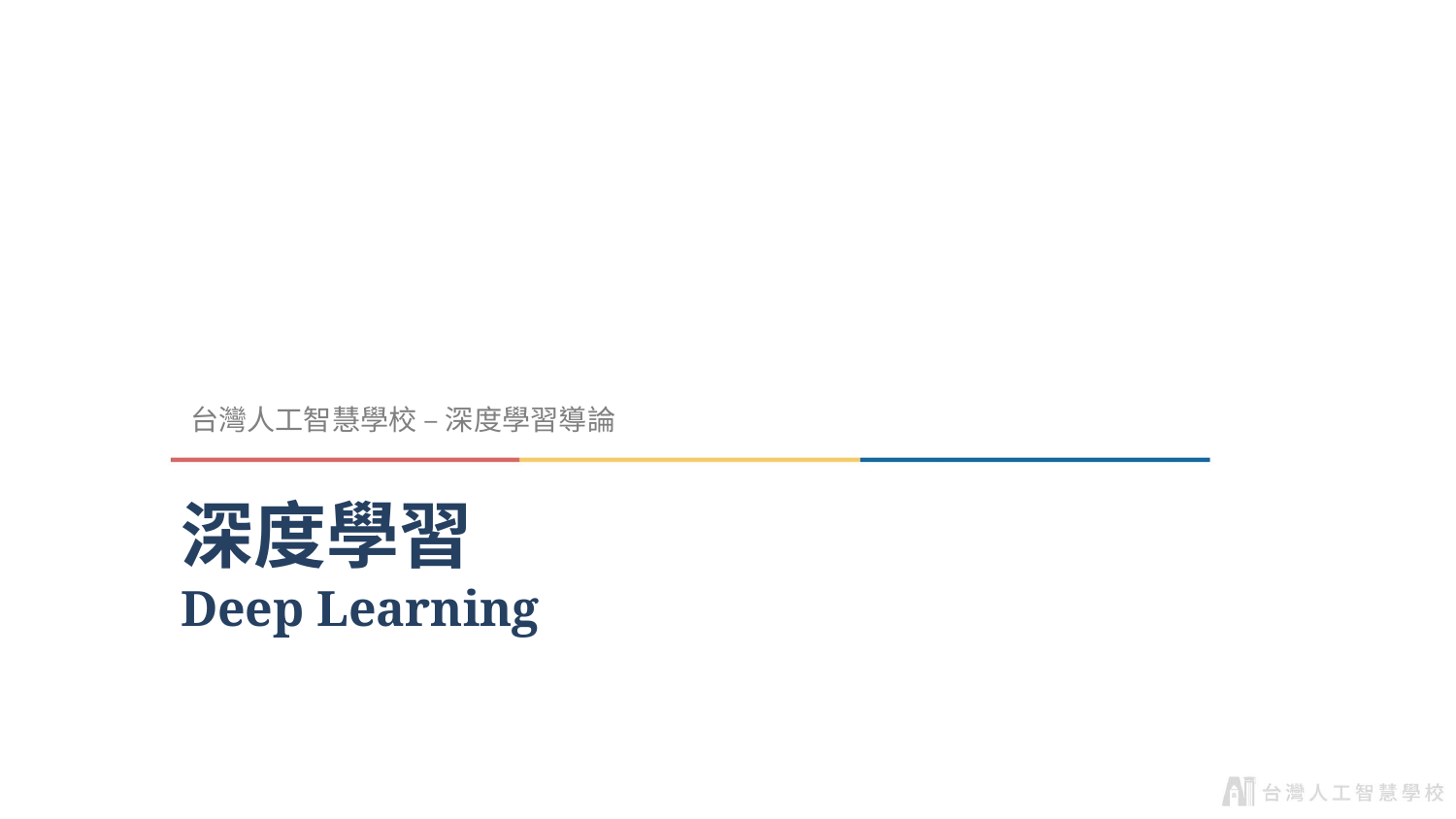

台灣人工智慧學校 – 深度學習導論
# 深度學習 Deep Learning